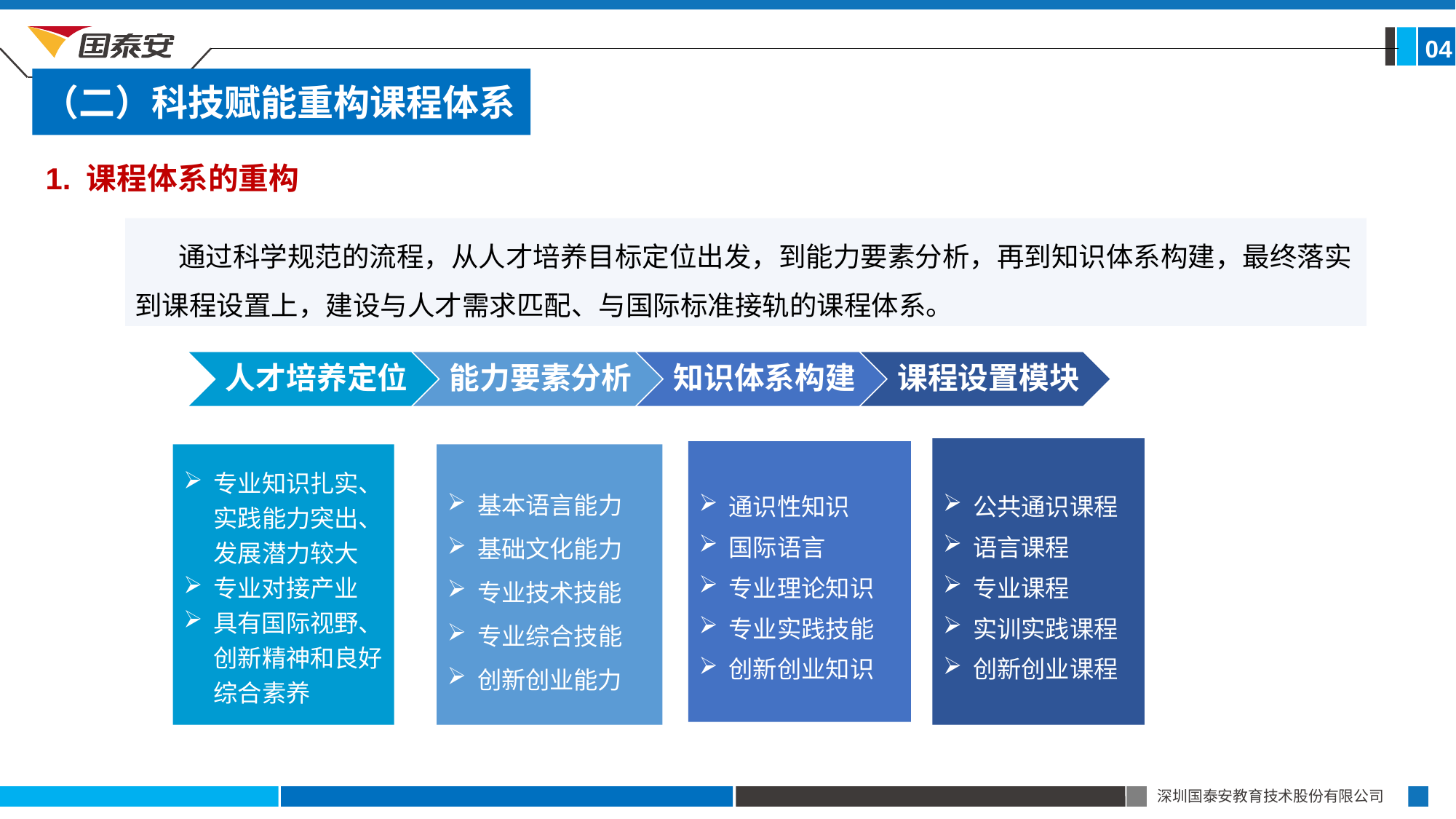

04
（二）科技赋能重构课程体系
1. 课程体系的重构
      通过科学规范的流程，从人才培养目标定位出发，到能力要素分析，再到知识体系构建，最终落实到课程设置上，建设与人才需求匹配、与国际标准接轨的课程体系。
人才培养定位
能力要素分析
知识体系构建
课程设置模块
公共通识课程
语言课程
专业课程
实训实践课程
创新创业课程
通识性知识
国际语言
专业理论知识
专业实践技能
创新创业知识
专业知识扎实、实践能力突出、发展潜力较大
专业对接产业
具有国际视野、创新精神和良好综合素养
基本语言能力
基础文化能力
专业技术技能
专业综合技能
创新创业能力